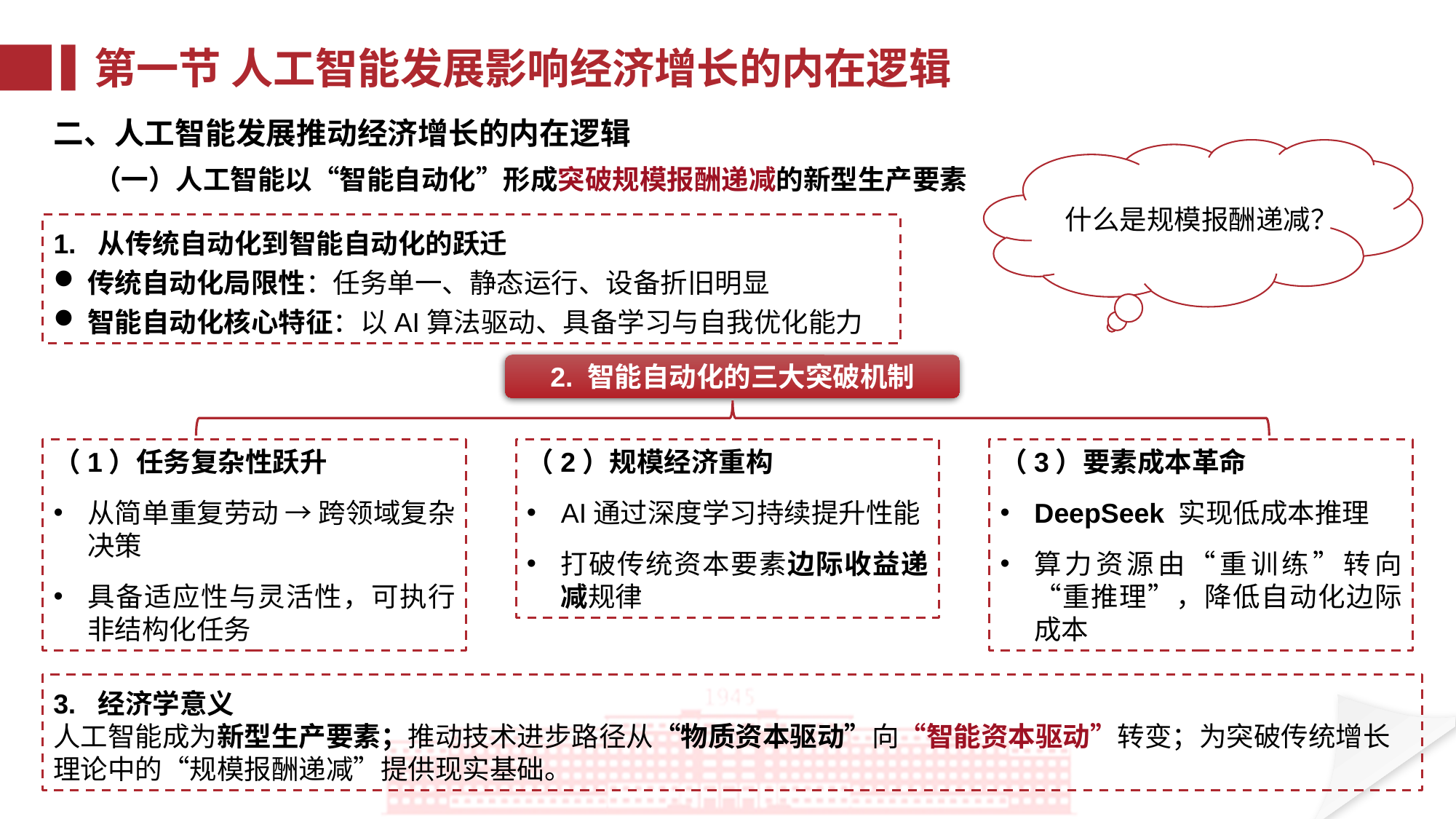

第一节 人工智能发展影响经济增长的内在逻辑
二、人工智能发展推动经济增长的内在逻辑
什么是规模报酬递减？
（一）人工智能以“智能自动化”形成突破规模报酬递减的新型生产要素
1.  从传统自动化到智能自动化的跃迁
传统自动化局限性：任务单一、静态运行、设备折旧明显
智能自动化核心特征：以AI算法驱动、具备学习与自我优化能力
2. 智能自动化的三大突破机制
（1）任务复杂性跃升
从简单重复劳动 → 跨领域复杂决策
具备适应性与灵活性，可执行非结构化任务
（2）规模经济重构
AI通过深度学习持续提升性能
打破传统资本要素边际收益递减规律
（3）要素成本革命
DeepSeek 实现低成本推理
算力资源由“重训练”转向“重推理”，降低自动化边际成本
3.  经济学意义
人工智能成为新型生产要素；推动技术进步路径从“物质资本驱动”向“智能资本驱动”转变；为突破传统增长理论中的“规模报酬递减”提供现实基础。